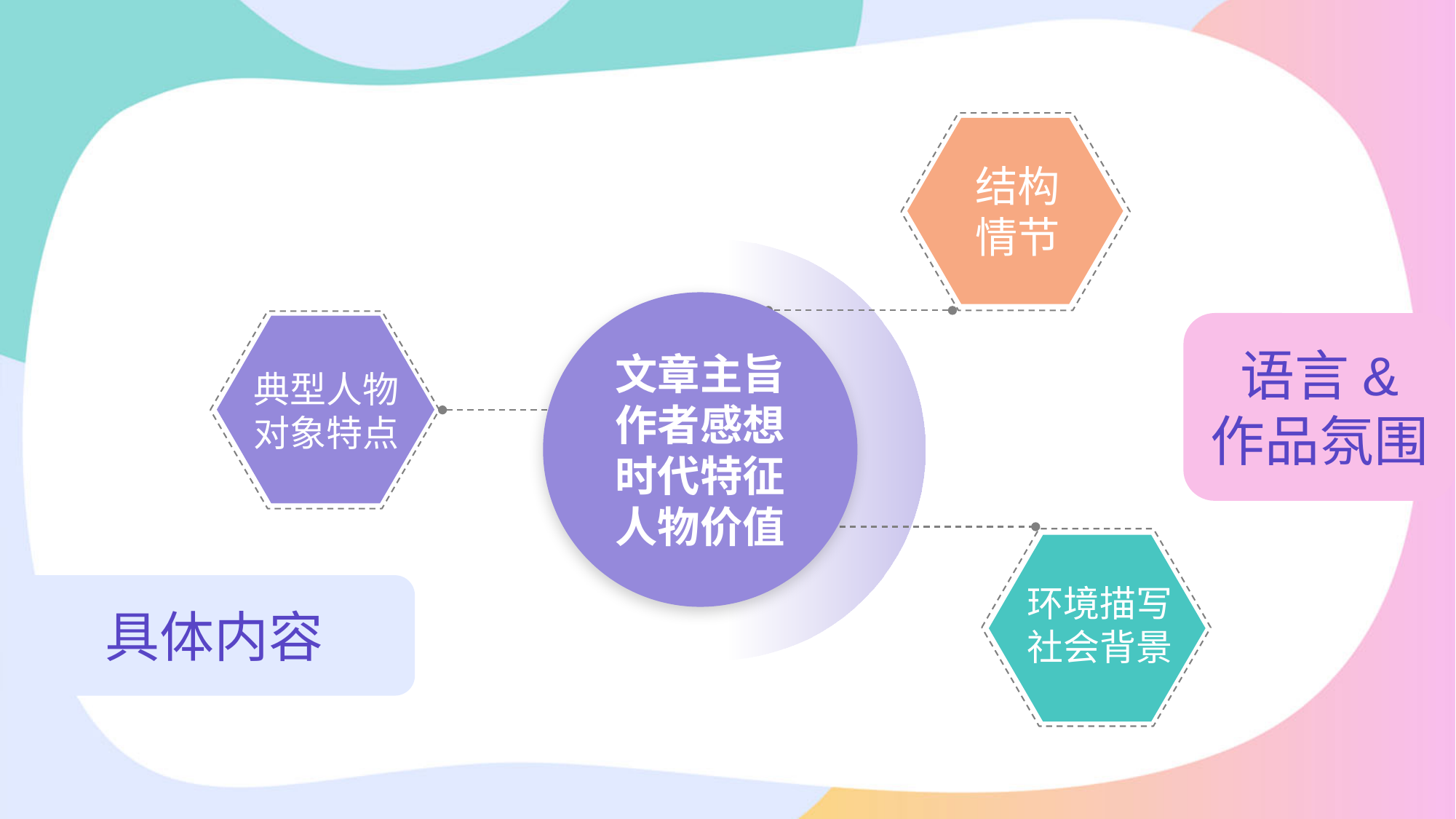

结构
情节

文章主旨
作者感想
时代特征
人物价值

典型人物
对象特点

语言&
作品氛围

环境描写
社会背景
具体内容